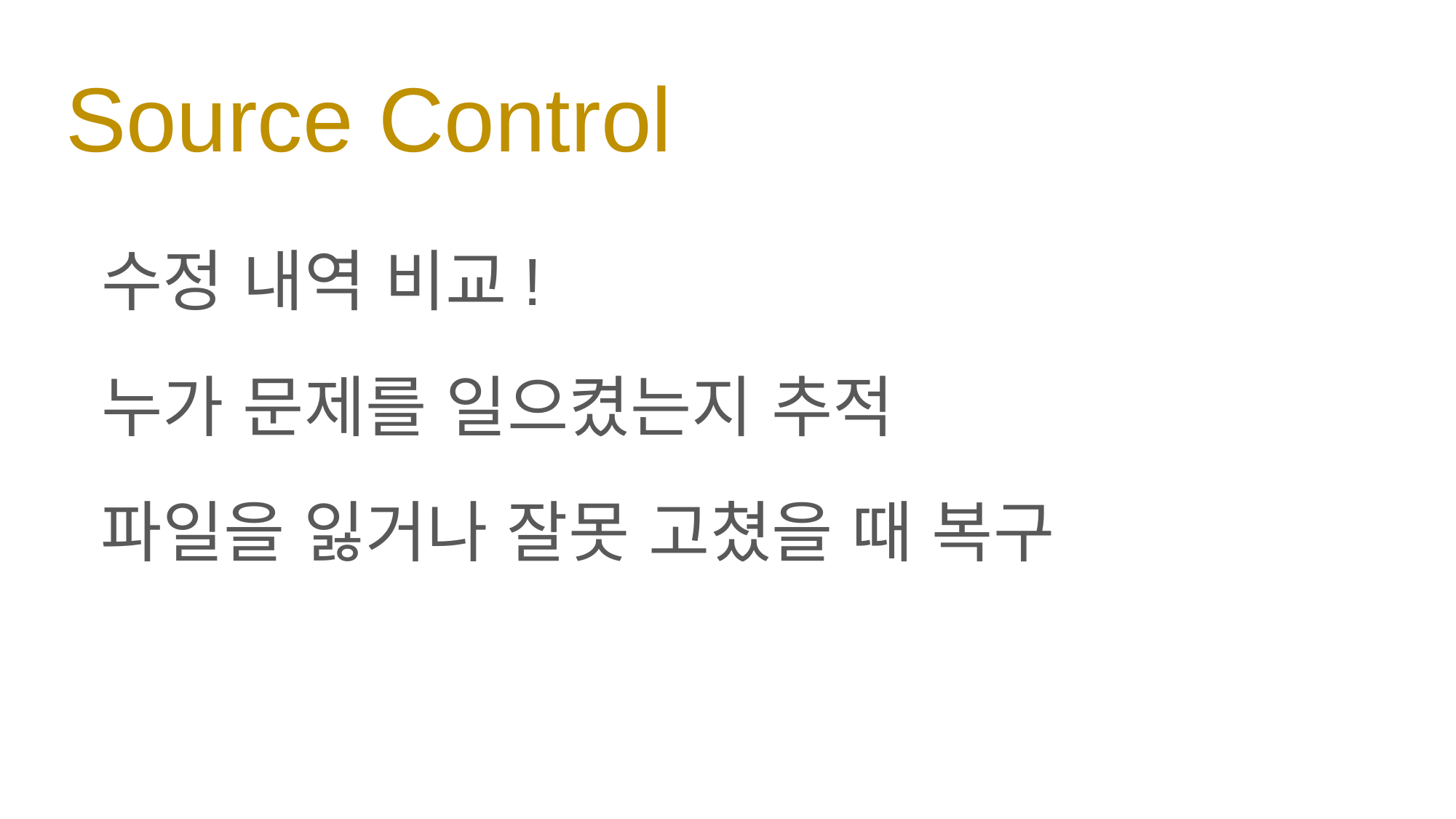

# Source Control
수정 내역 비교!
누가 문제를 일으켰는지 추적
파일을 잃거나 잘못 고쳤을 때 복구